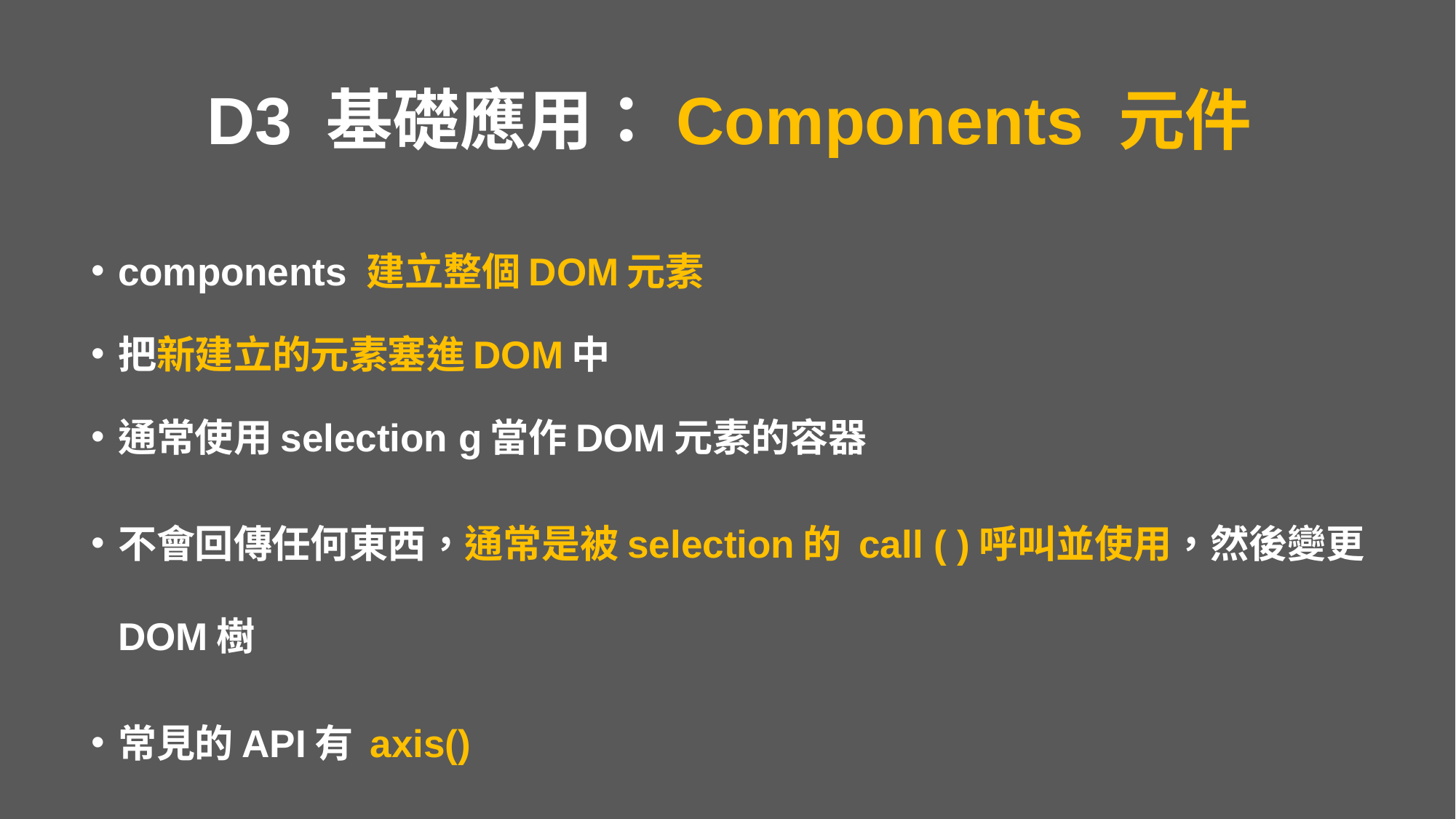

# D3 基礎應用：Components 元件
components 建立整個DOM元素
把新建立的元素塞進DOM中
通常使用selection g當作DOM元素的容器
不會回傳任何東西，通常是被selection的 call ( )呼叫並使用，然後變更DOM樹
常見的API有 axis()